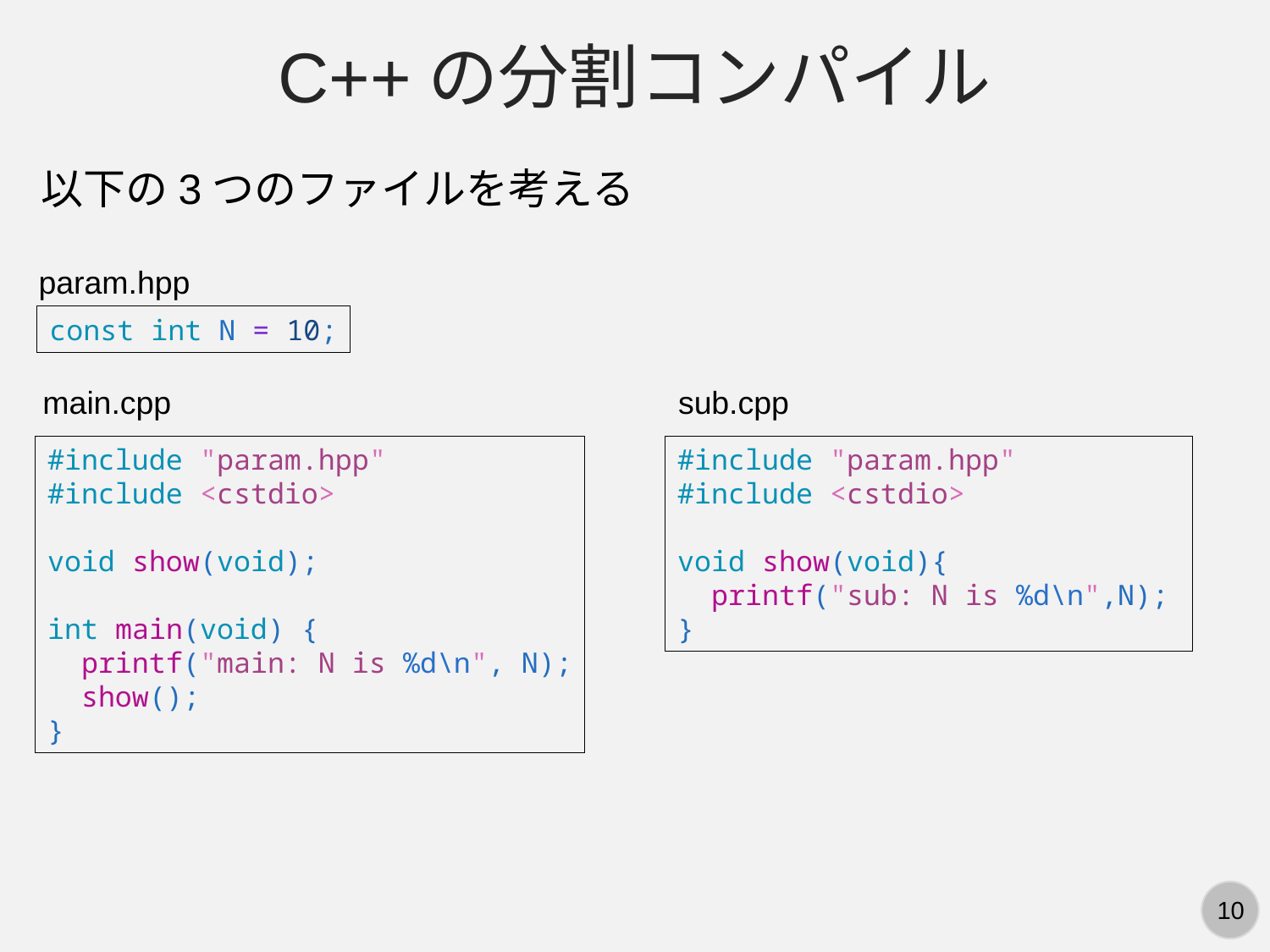

C++の分割コンパイル
以下の3つのファイルを考える
param.hpp
const int N = 10;
main.cpp
sub.cpp
#include "param.hpp"
#include <cstdio>
void show(void);
int main(void) {
  printf("main: N is %d\n", N);
  show();
}
#include "param.hpp"
#include <cstdio>
void show(void){
  printf("sub: N is %d\n",N);
}